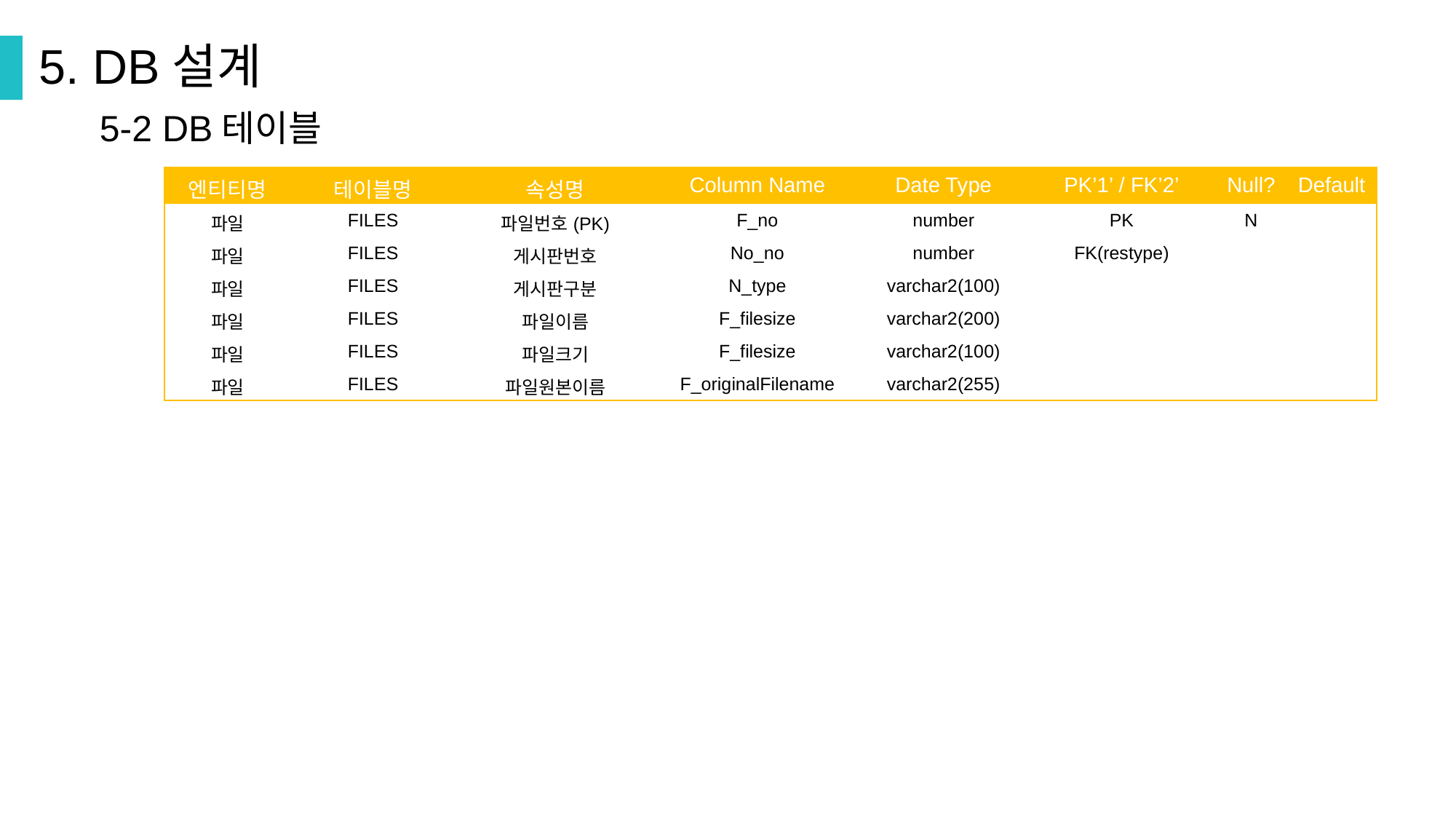

5. DB설계

5-2 DB테이블
| 엔티티명 | 테이블명 | 속성명 | Column Name | Date Type | PK’1’ / FK’2’ | Null? | Default |
| --- | --- | --- | --- | --- | --- | --- | --- |
| 파일 | FILES | 파일번호(PK) | F\_no | number | PK | N |  |
| 파일 | FILES | 게시판번호 | No\_no | number | FK(restype) |  |  |
| 파일 | FILES | 게시판구분 | N\_type | varchar2(100) |  |  |  |
| 파일 | FILES | 파일이름 | F\_filesize | varchar2(200) |  |  |  |
| 파일 | FILES | 파일크기 | F\_filesize | varchar2(100) |  |  |  |
| 파일 | FILES | 파일원본이름 | F\_originalFilename | varchar2(255) |  |  |  |